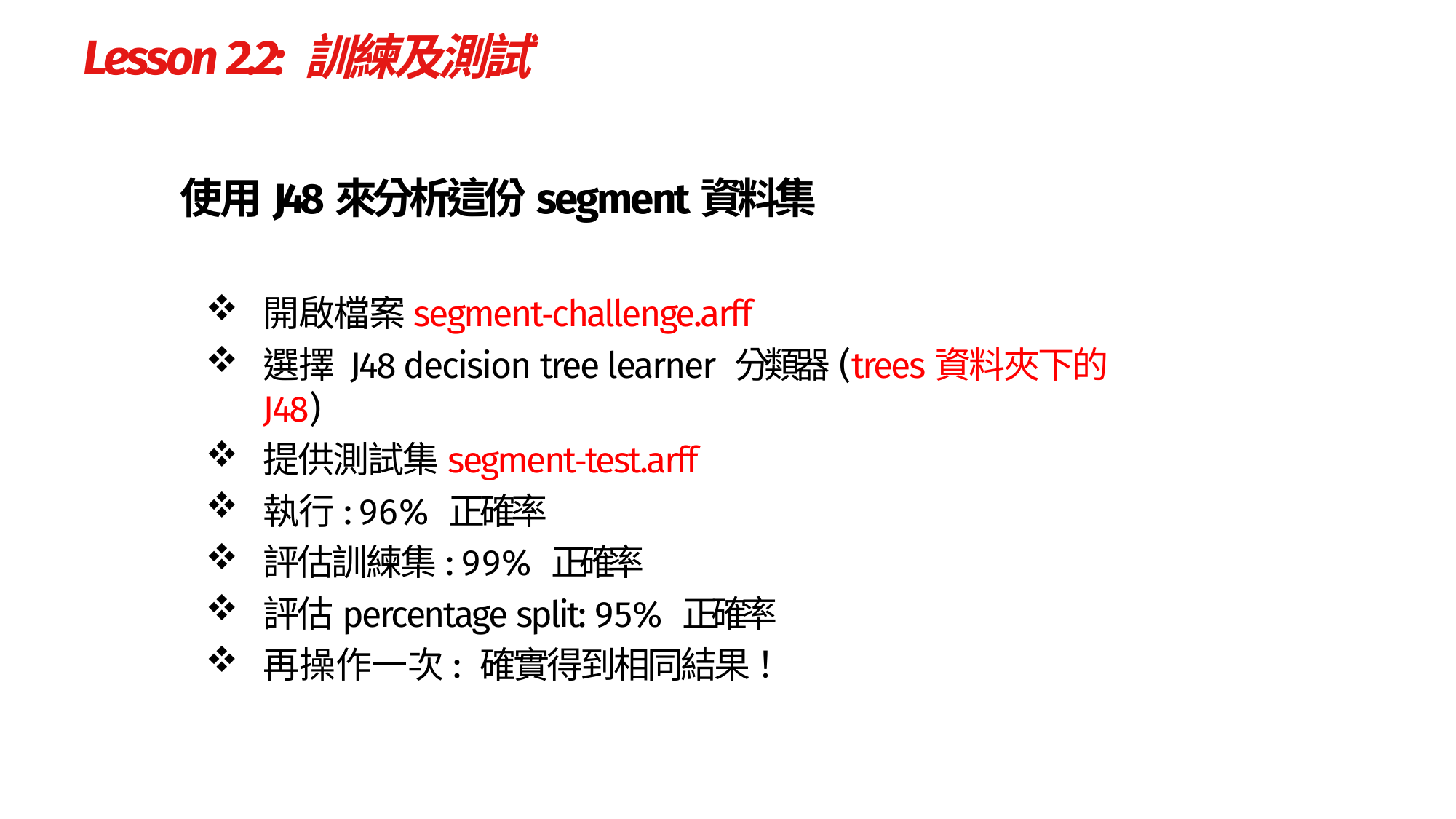

# Lesson 2.2: 訓練及測試
使用J48來分析這份segment資料集

開啟檔案segment‐challenge.arff
選擇 J48 decision tree learner 分類器(trees資料夾下的 J48)
提供測試集segment‐test.arff
執行: 96% 正確率
評估訓練集: 99% 正確率
評估percentage split: 95% 正確率
再操作一次: 確實得到相同結果！